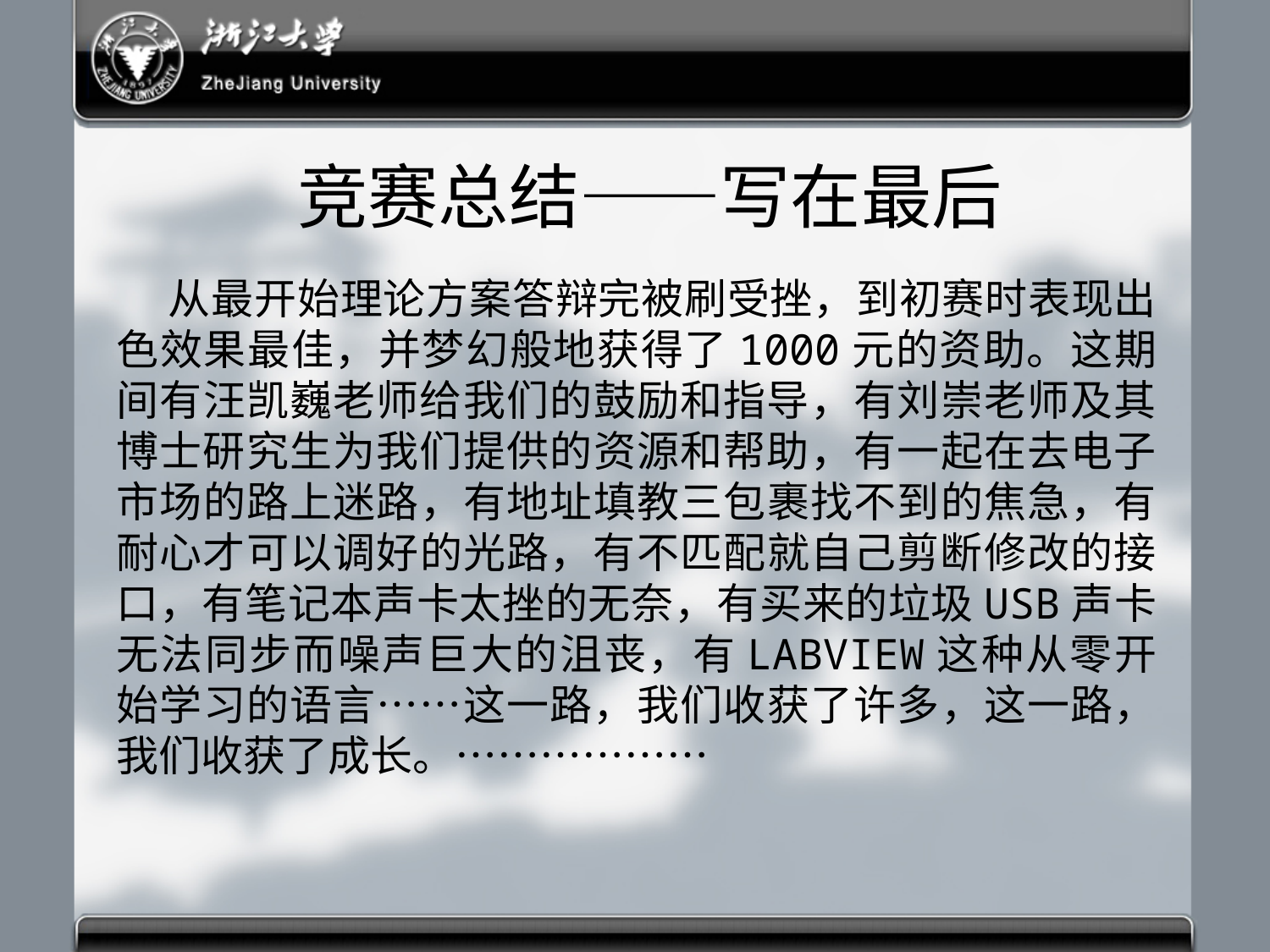

竞赛总结——写在最后
    从最开始理论方案答辩完被刷受挫，到初赛时表现出色效果最佳，并梦幻般地获得了1000元的资助。这期间有汪凯巍老师给我们的鼓励和指导，有刘崇老师及其博士研究生为我们提供的资源和帮助，有一起在去电子市场的路上迷路，有地址填教三包裹找不到的焦急，有耐心才可以调好的光路，有不匹配就自己剪断修改的接口，有笔记本声卡太挫的无奈，有买来的垃圾USB声卡无法同步而噪声巨大的沮丧，有LABVIEW这种从零开始学习的语言……这一路，我们收获了许多，这一路，我们收获了成长。………………